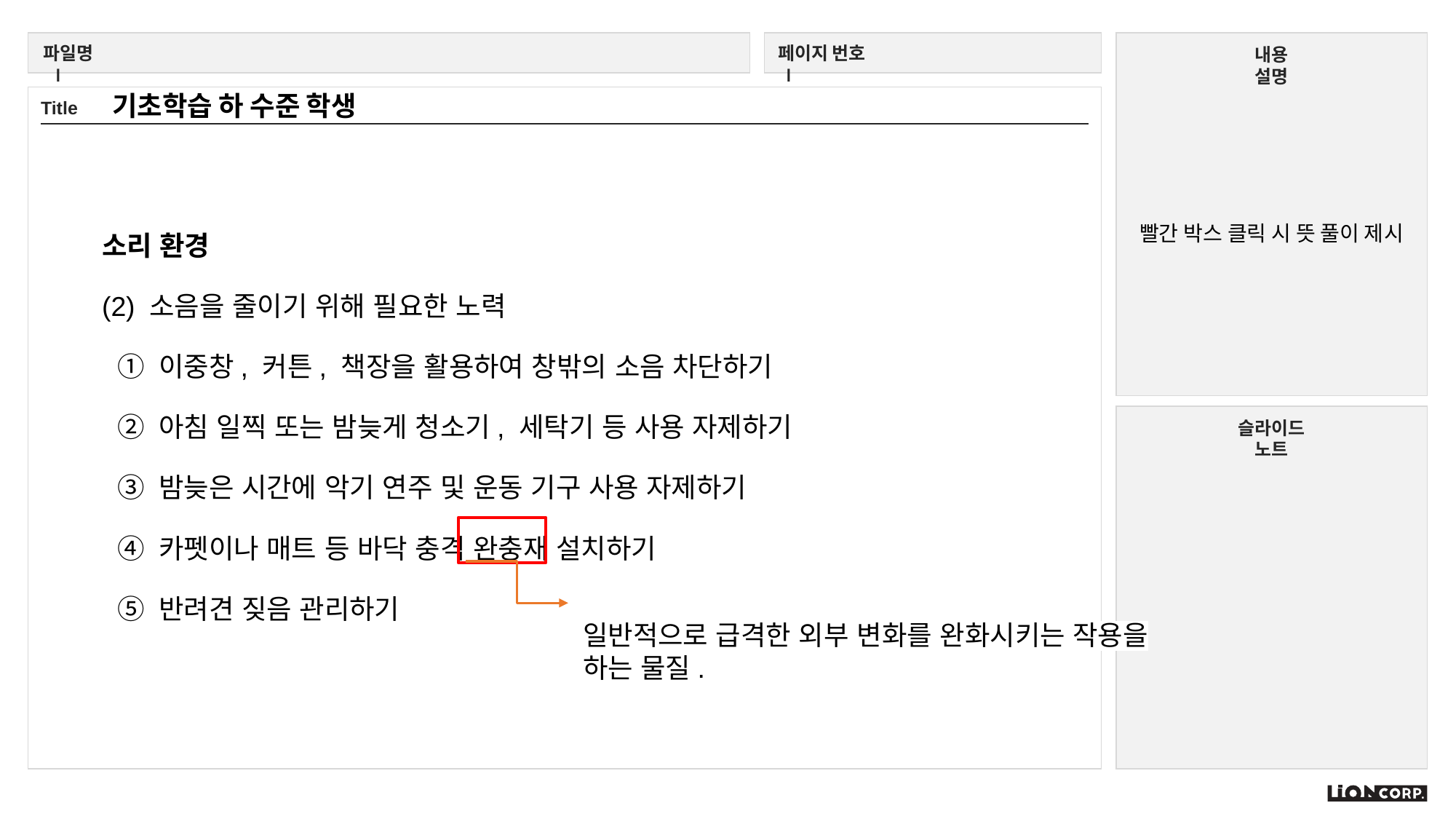

빨간 박스 클릭 시 뜻 풀이 제시
기초학습 하 수준 학생

소리 환경
(2) 소음을 줄이기 위해 필요한 노력
  ① 이중창, 커튼, 책장을 활용하여 창밖의 소음 차단하기
  ② 아침 일찍 또는 밤늦게 청소기, 세탁기 등 사용 자제하기
  ③ 밤늦은 시간에 악기 연주 및 운동 기구 사용 자제하기
  ④ 카펫이나 매트 등 바닥 충격 완충재 설치하기
  ⑤ 반려견 짖음 관리하기

일반적으로 급격한 외부 변화를 완화시키는 작용을 하는 물질.